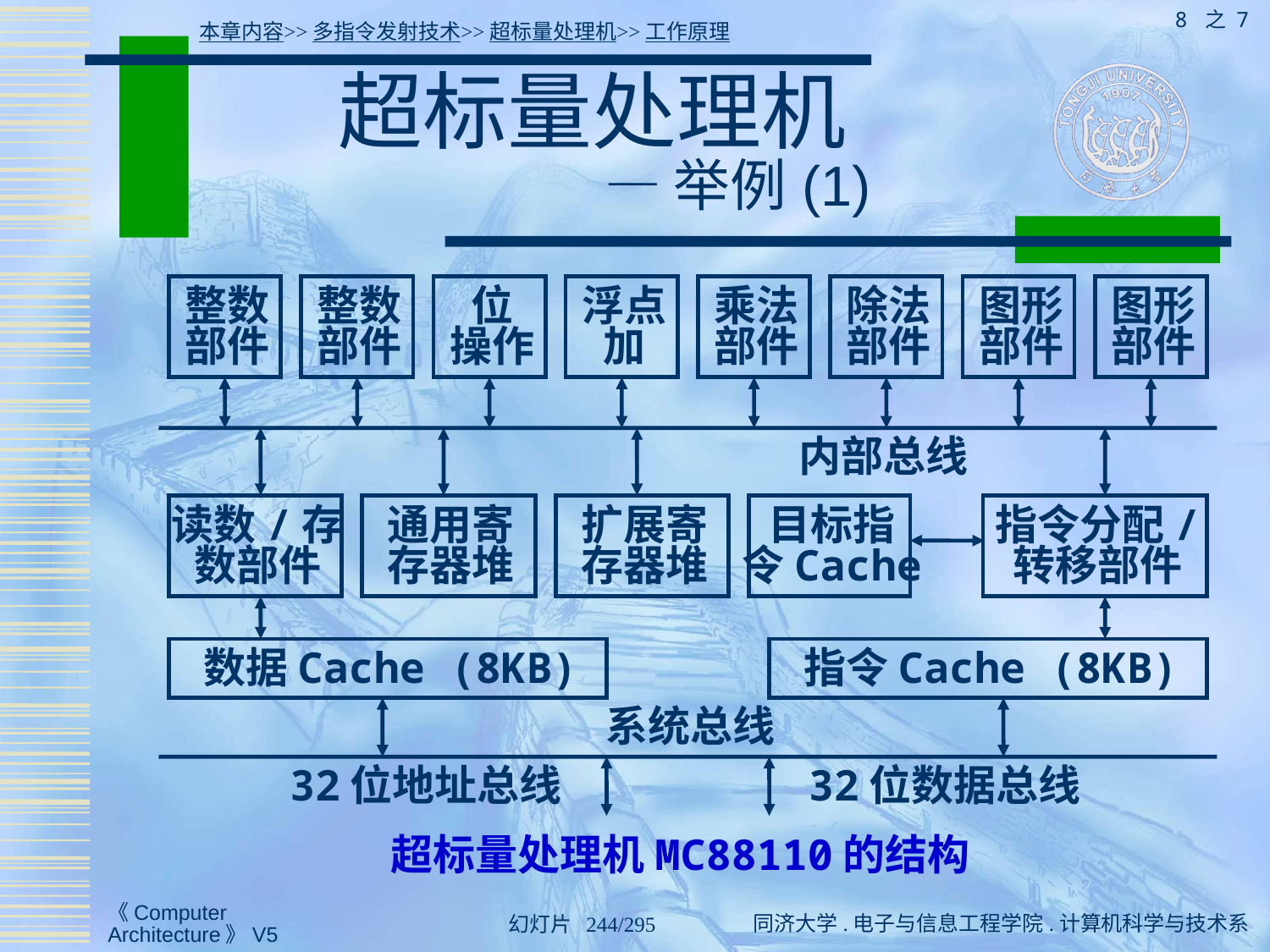

8 之 7
本章内容>>多指令发射技术>>超标量处理机>>工作原理
# 超标量处理机 — 举例(1)
整数
部件
整数
部件
位
操作
浮点
加
乘法
部件
除法
部件
图形
部件
图形
部件

内部总线

读数/存
数部件
通用寄
存器堆
扩展寄
存器堆
目标指
令Cache
指令分配/
转移部件

数据Cache (8KB)
指令Cache (8KB)

系统总线

32位地址总线

32位数据总线
超标量处理机MC88110的结构